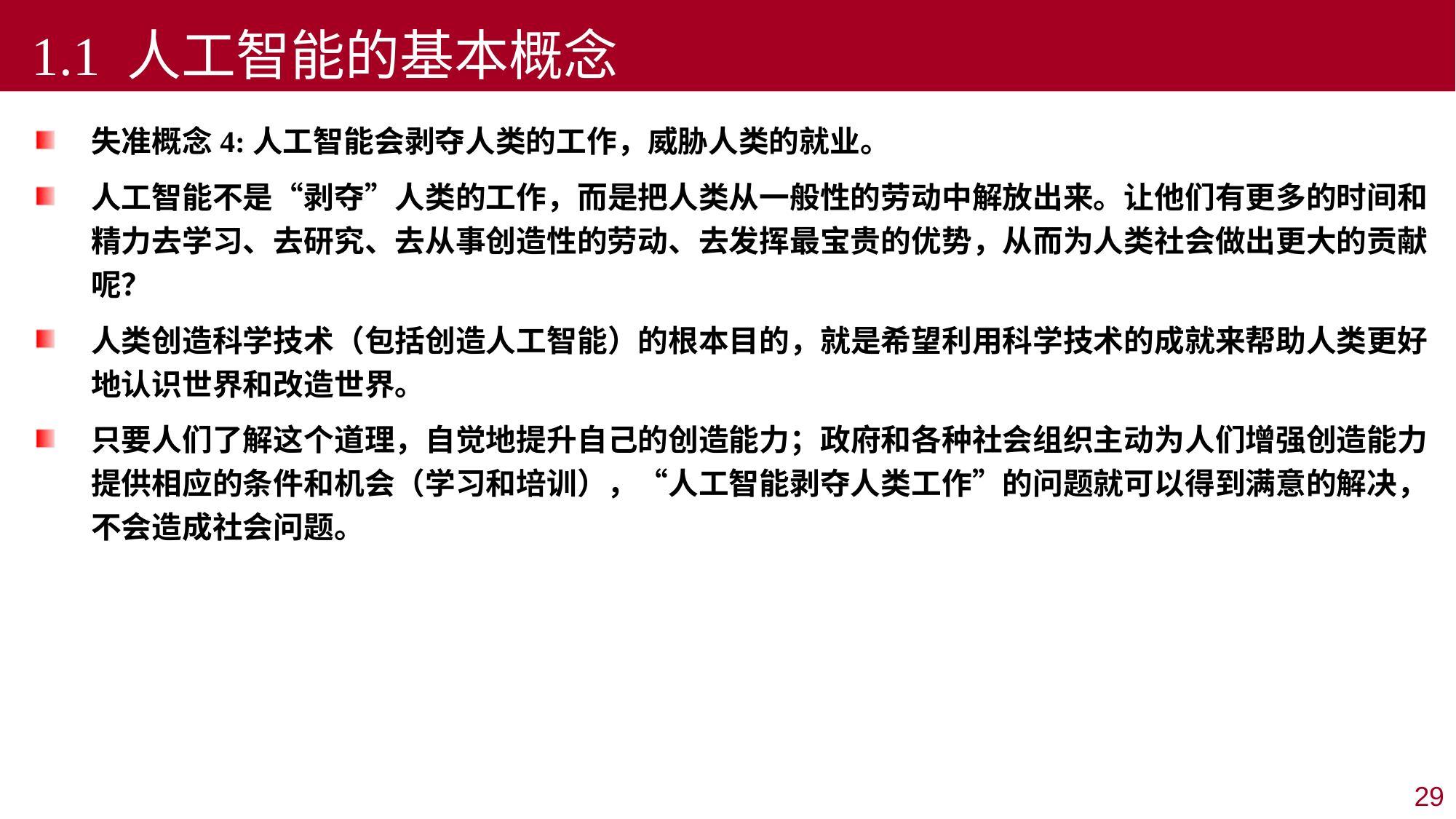

1.1 人工智能的基本概念

失准概念4:人工智能会剥夺人类的工作，威胁人类的就业。
人工智能不是“剥夺”人类的工作，而是把人类从一般性的劳动中解放出来。让他们有更多的时间和精力去学习、去研究、去从事创造性的劳动、去发挥最宝贵的优势，从而为人类社会做出更大的贡献呢？
人类创造科学技术（包括创造人工智能）的根本目的，就是希望利用科学技术的成就来帮助人类更好地认识世界和改造世界。
只要人们了解这个道理，自觉地提升自己的创造能力；政府和各种社会组织主动为人们增强创造能力提供相应的条件和机会（学习和培训），“人工智能剥夺人类工作”的问题就可以得到满意的解决，不会造成社会问题。
29